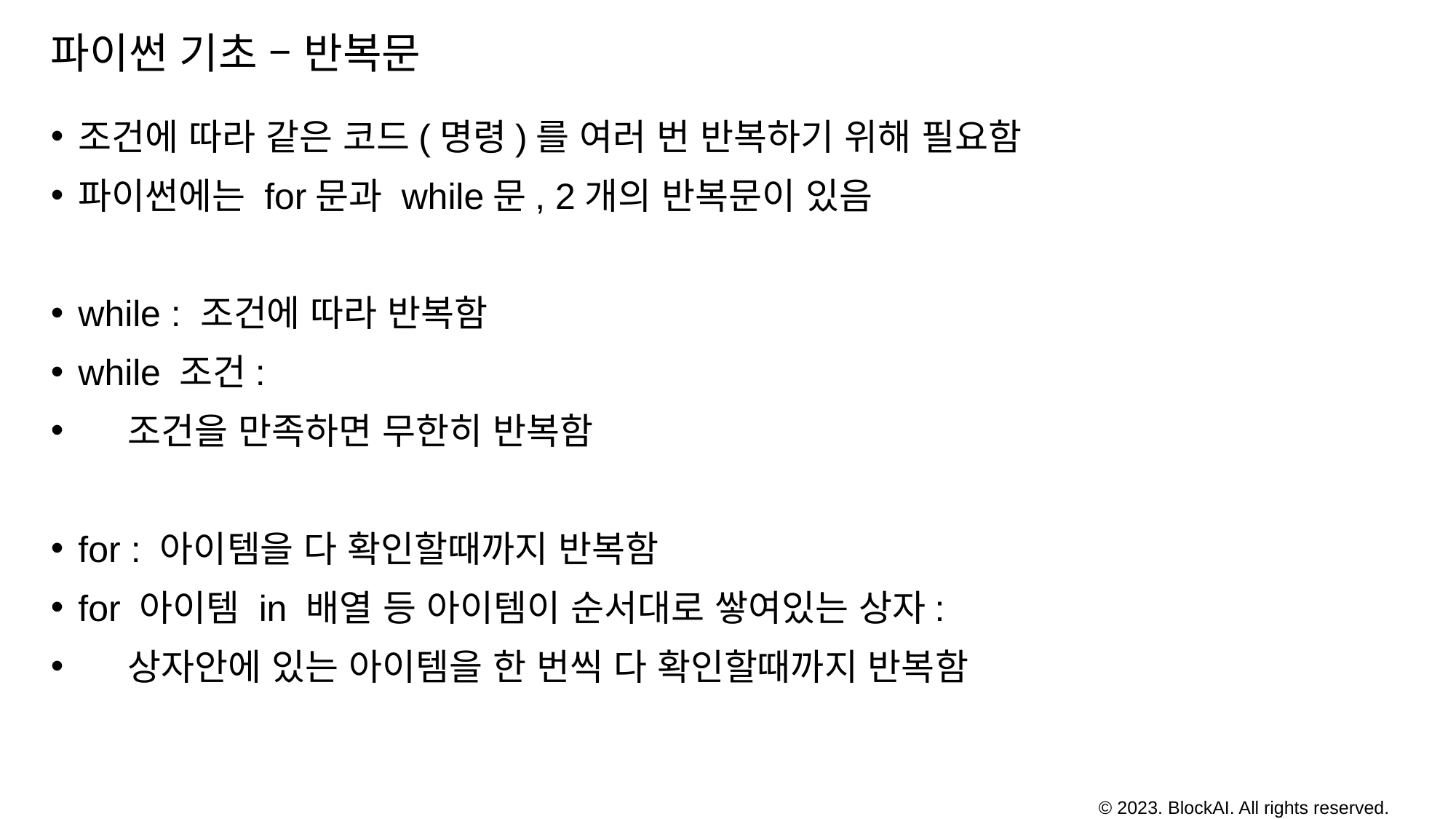

# 파이썬 기초 – 반복문
조건에 따라 같은 코드(명령)를 여러 번 반복하기 위해 필요함
파이썬에는 for문과 while문, 2개의 반복문이 있음

while : 조건에 따라 반복함
while 조건:
    조건을 만족하면 무한히 반복함

for : 아이템을 다 확인할때까지 반복함
for 아이템 in 배열 등 아이템이 순서대로 쌓여있는 상자:
    상자안에 있는 아이템을 한 번씩 다 확인할때까지 반복함